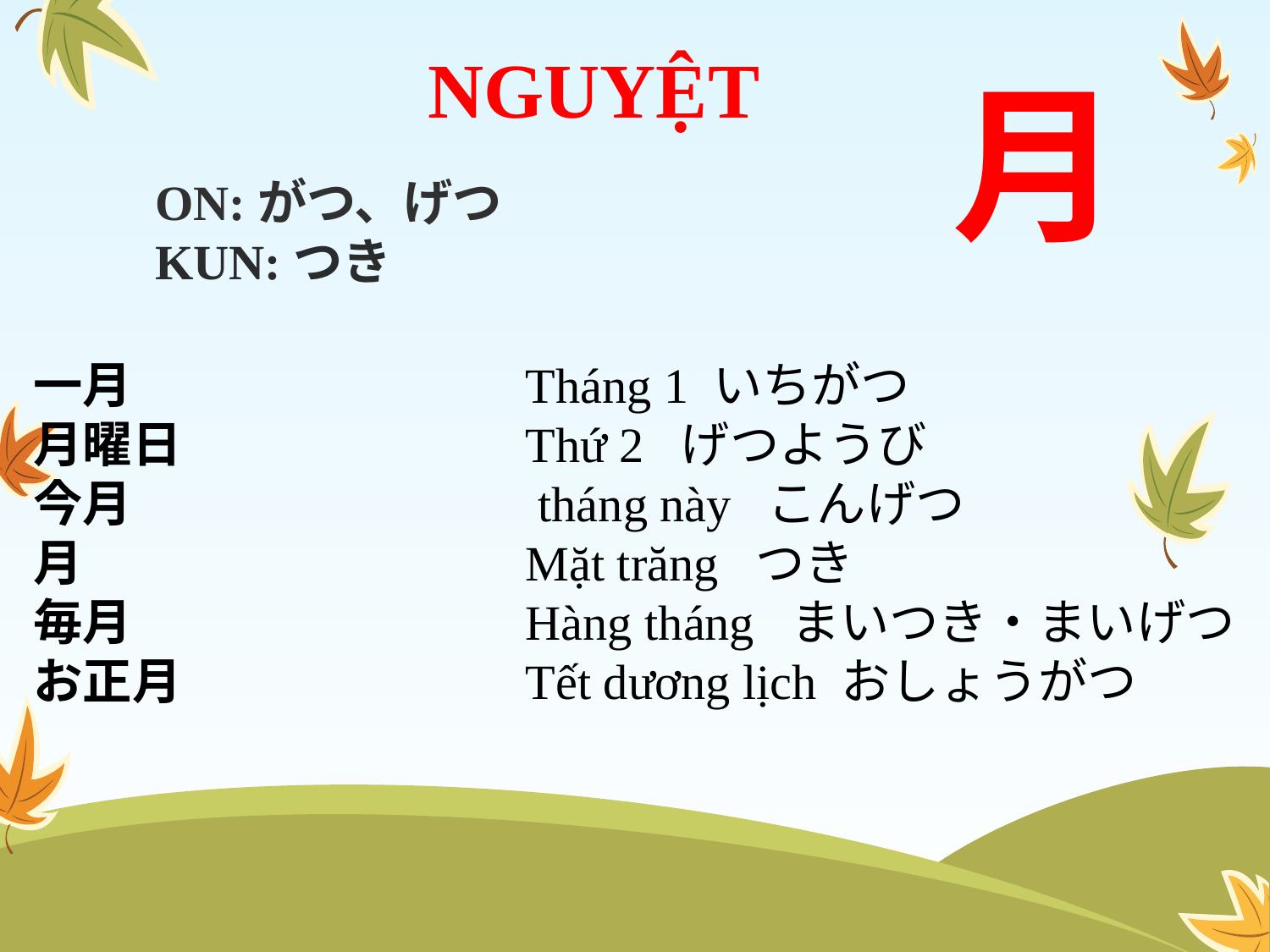

NGUYỆT
月
ON:がつ、げつ
KUN:つき
一月
月曜日
今月
月
毎月
お正月
Tháng 1 いちがつ
Thứ 2  げつようび
 tháng này  こんげつ
Mặt trăng  つき
Hàng tháng  まいつき・まいげつ
Tết dương lịch おしょうがつ